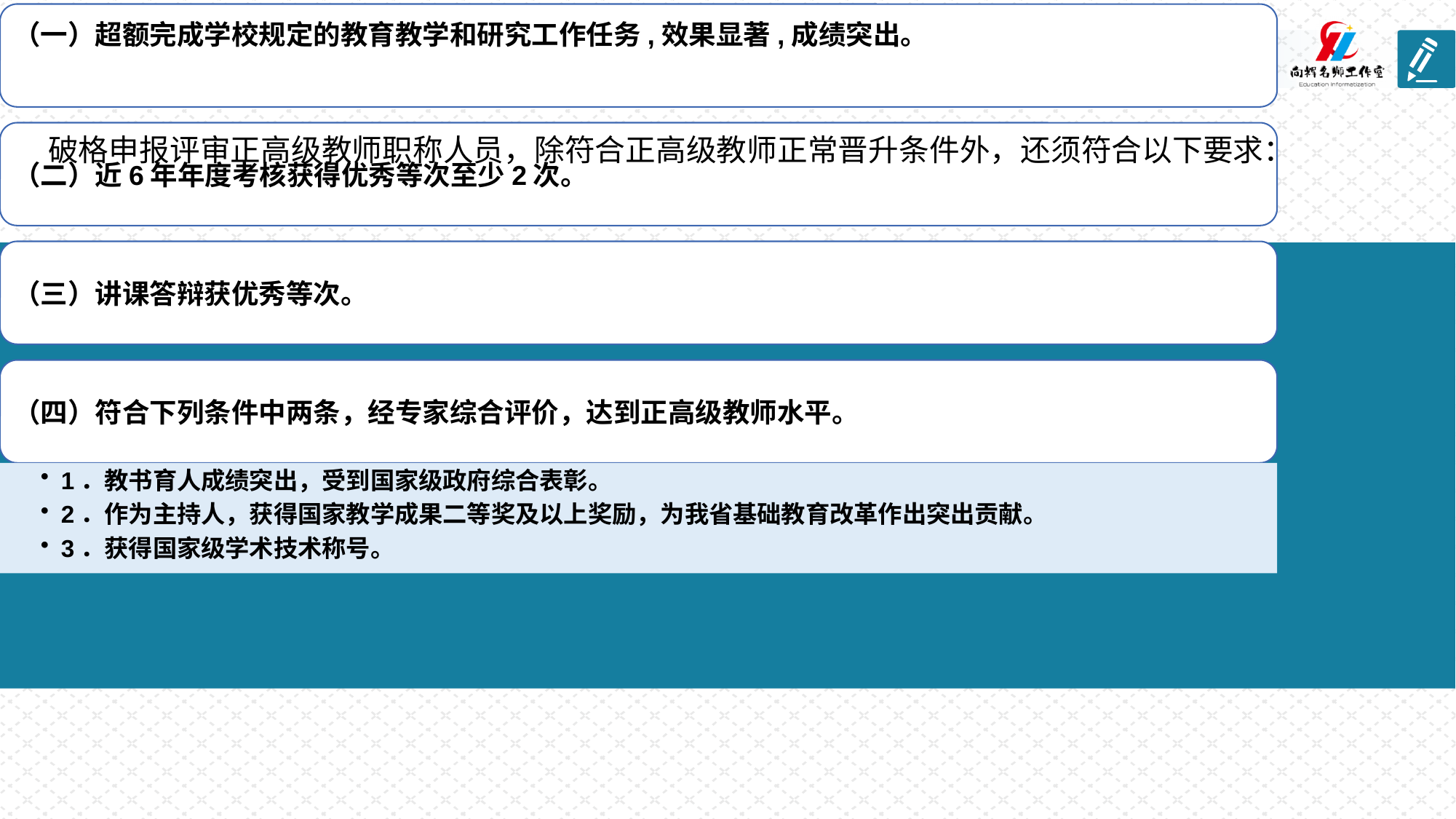

# 中小学教师职称——破格评审：正高级教师
破格申报评审正高级教师职称人员，除符合正高级教师正常晋升条件外，还须符合以下要求：
（一）超额完成学校规定的教育教学和研究工作任务,效果显著,成绩突出。
（二）近6年年度考核获得优秀等次至少2次。
（三）讲课答辩获优秀等次。
（四）符合下列条件中两条，经专家综合评价，达到正高级教师水平。
1．教书育人成绩突出，受到国家级政府综合表彰。
2．作为主持人，获得国家教学成果二等奖及以上奖励，为我省基础教育改革作出突出贡献。
3．获得国家级学术技术称号。